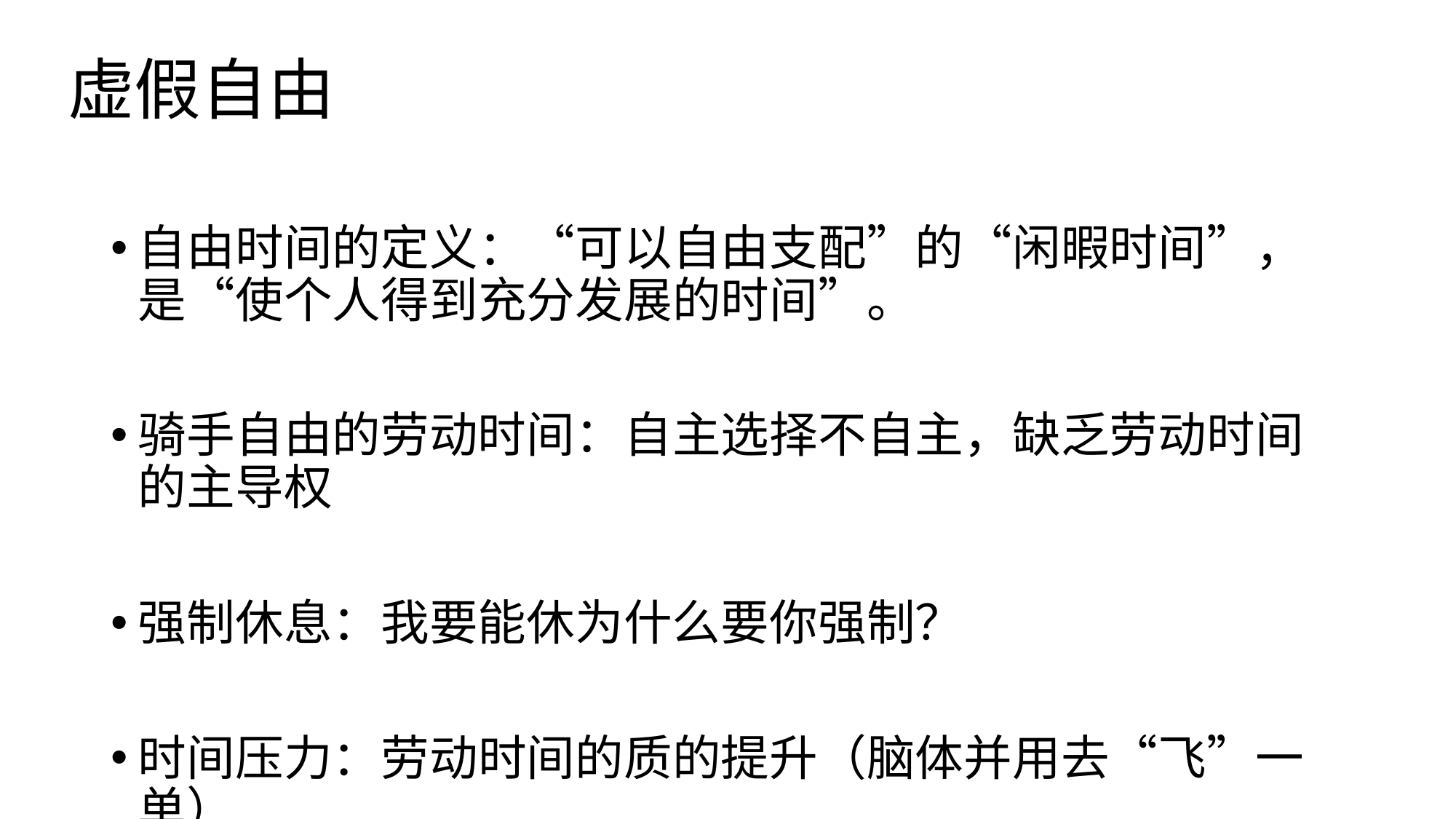

# 虚假自由
自由时间的定义：“可以自由支配”的“闲暇时间”，是“使个人得到充分发展的时间”。

骑手自由的劳动时间：自主选择不自主，缺乏劳动时间的主导权

强制休息：我要能休为什么要你强制？

时间压力：劳动时间的质的提升（脑体并用去“飞”一单）